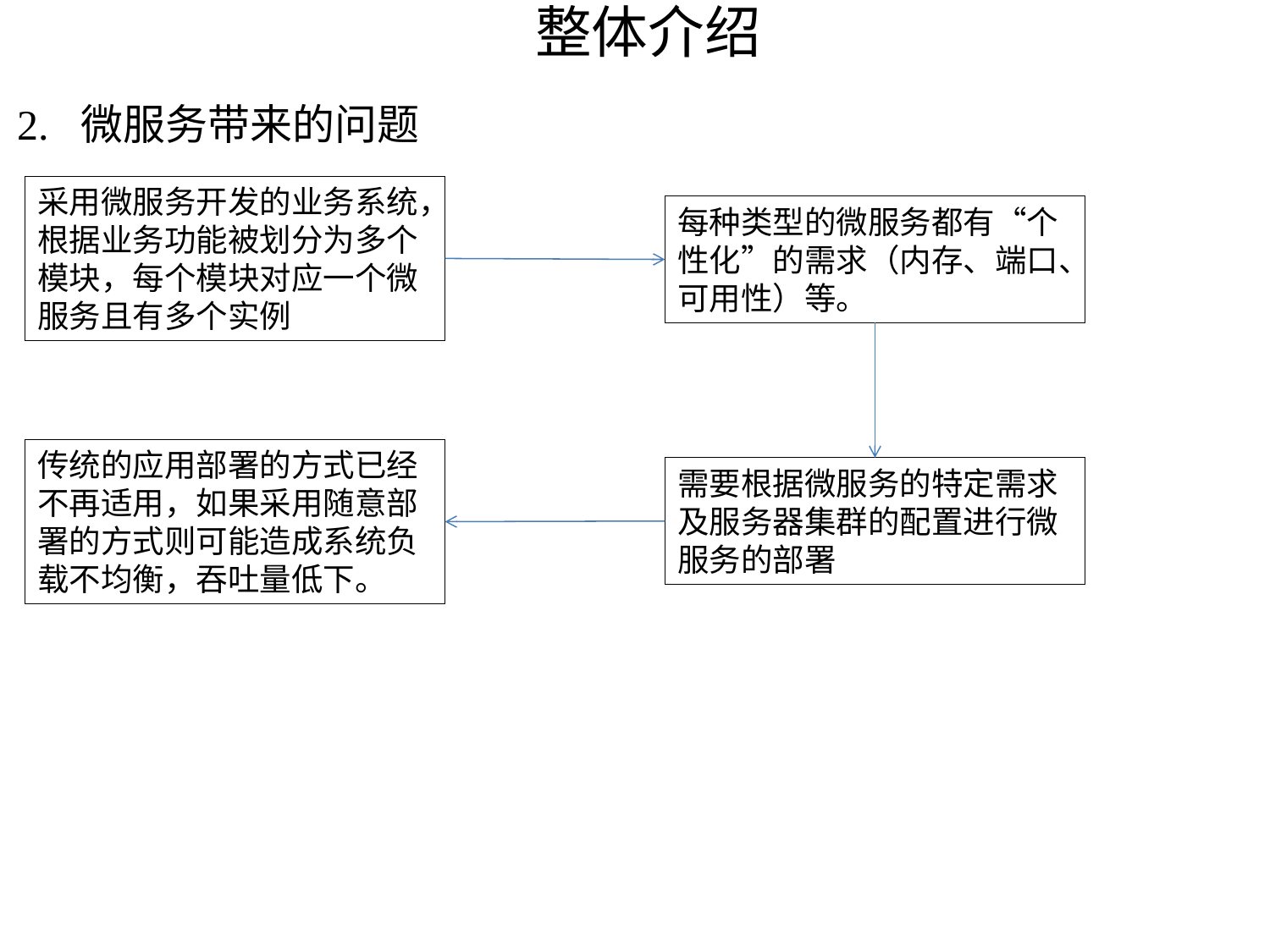

# 整体介绍
2.  微服务带来的问题
采用微服务开发的业务系统，根据业务功能被划分为多个模块，每个模块对应一个微服务且有多个实例
每种类型的微服务都有“个性化”的需求（内存、端口、可用性）等。
传统的应用部署的方式已经不再适用，如果采用随意部署的方式则可能造成系统负载不均衡，吞吐量低下。
需要根据微服务的特定需求及服务器集群的配置进行微服务的部署